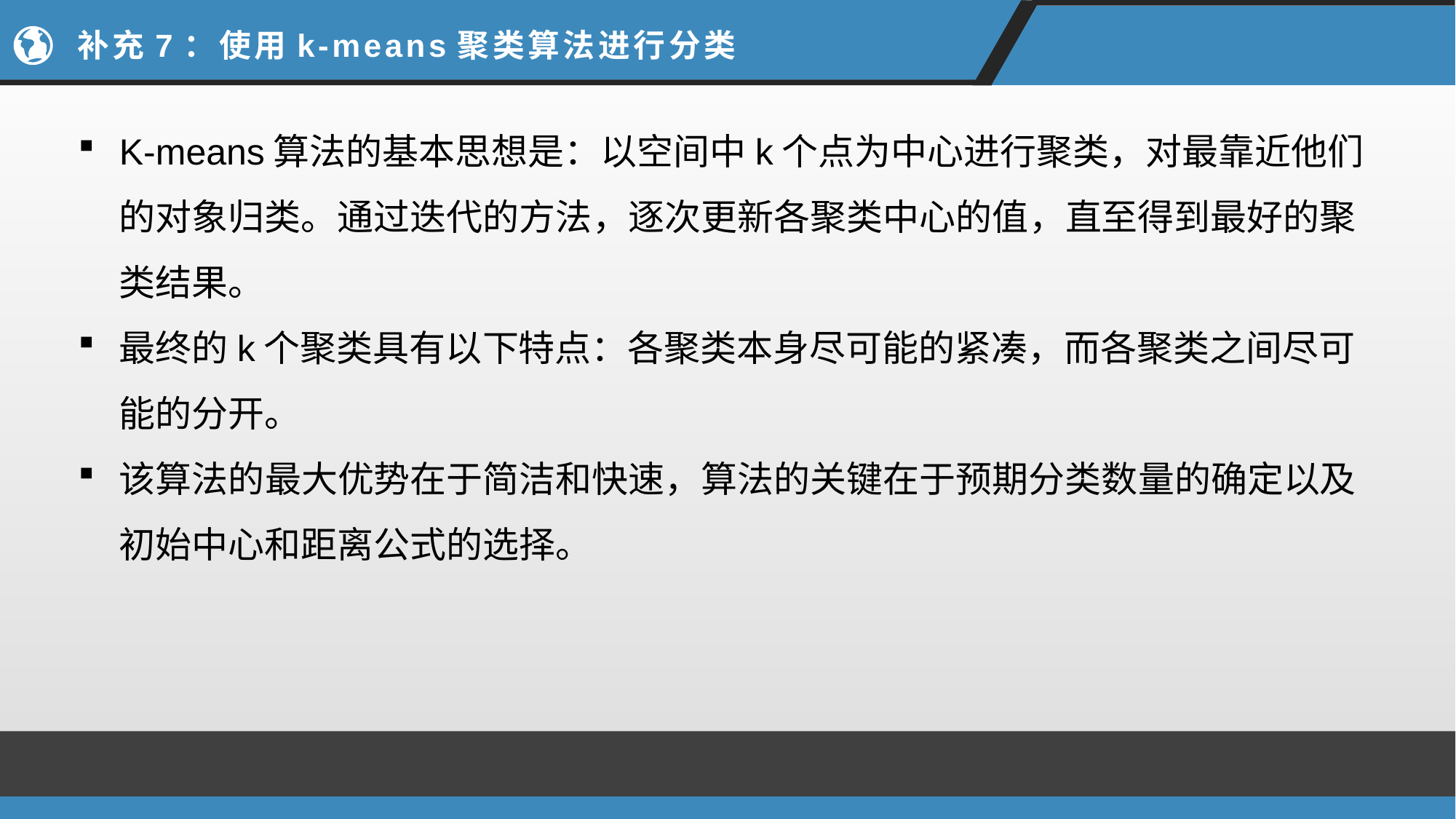

# 补充7：使用k-means聚类算法进行分类

K-means算法的基本思想是：以空间中k个点为中心进行聚类，对最靠近他们的对象归类。通过迭代的方法，逐次更新各聚类中心的值，直至得到最好的聚类结果。
最终的k个聚类具有以下特点：各聚类本身尽可能的紧凑，而各聚类之间尽可能的分开。
该算法的最大优势在于简洁和快速，算法的关键在于预期分类数量的确定以及初始中心和距离公式的选择。